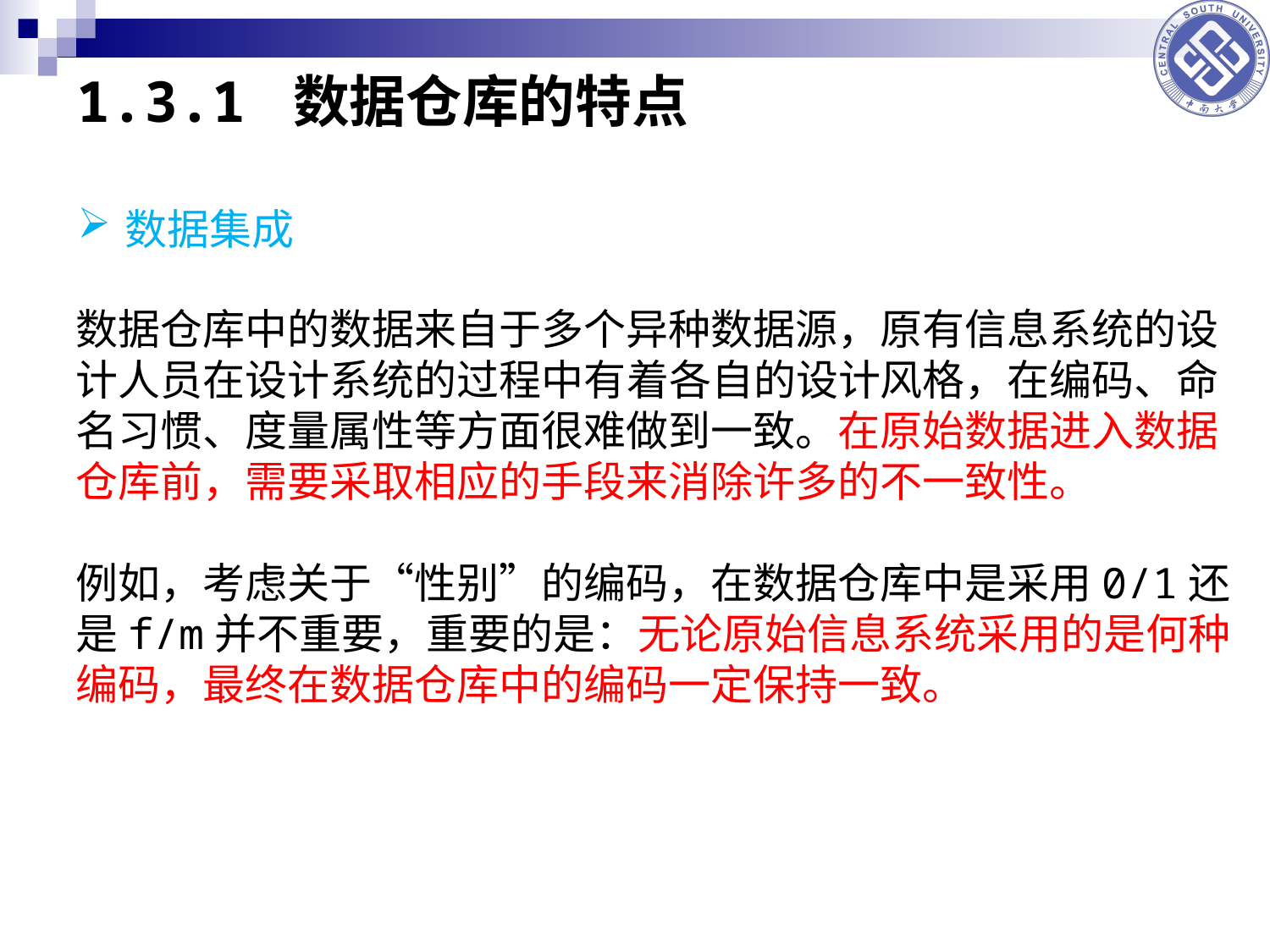

# 1.3.1 数据仓库的特点
数据集成
数据仓库中的数据来自于多个异种数据源，原有信息系统的设计人员在设计系统的过程中有着各自的设计风格，在编码、命名习惯、度量属性等方面很难做到一致。在原始数据进入数据仓库前，需要采取相应的手段来消除许多的不一致性。

例如，考虑关于“性别”的编码，在数据仓库中是采用0/1还是f/m并不重要，重要的是：无论原始信息系统采用的是何种编码，最终在数据仓库中的编码一定保持一致。